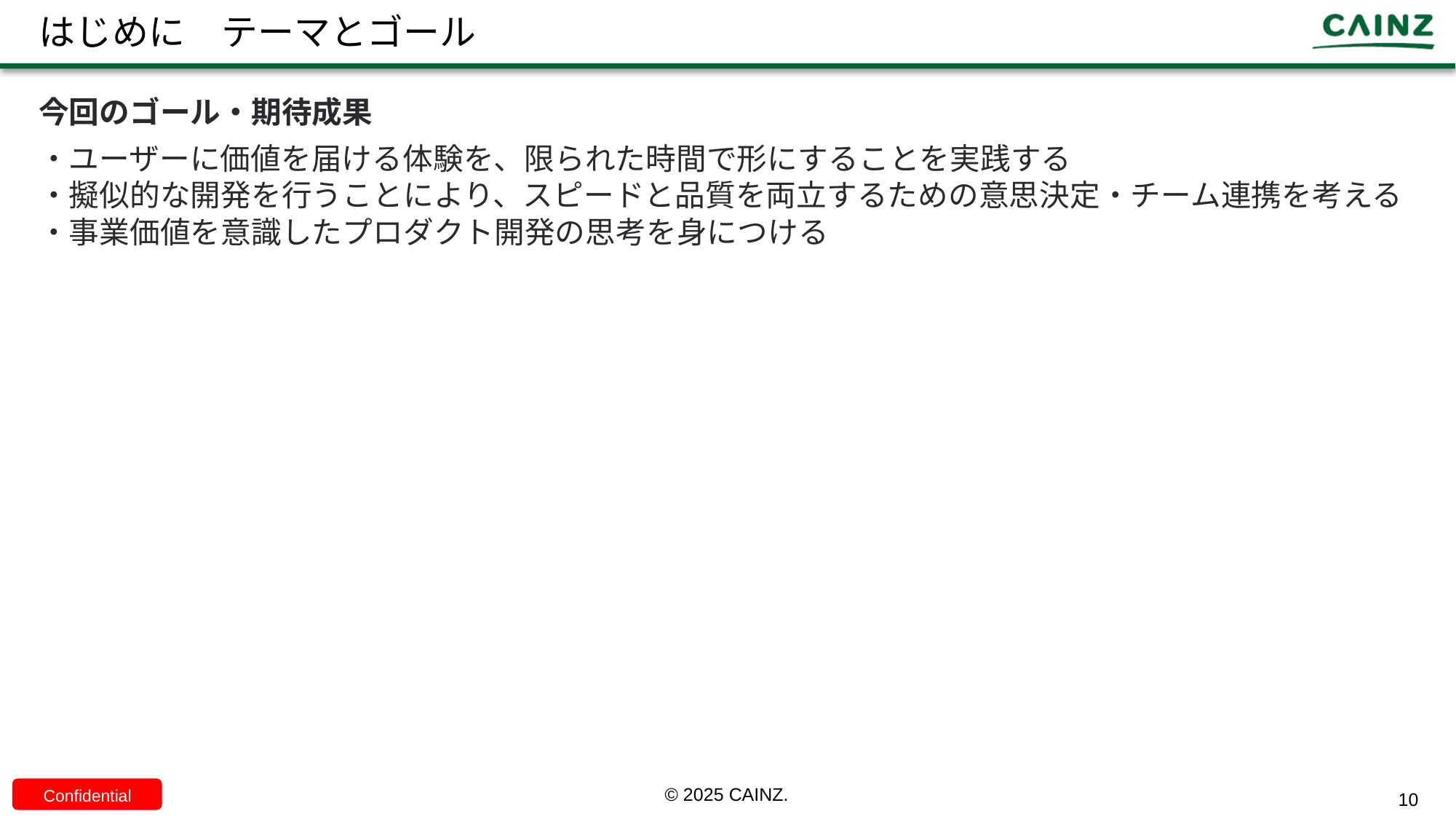

# はじめに　テーマとゴール
今回のゴール・期待成果
・ユーザーに価値を届ける体験を、限られた時間で形にすることを実践する
・擬似的な開発を行うことにより、スピードと品質を両立するための意思決定・チーム連携を考える
・事業価値を意識したプロダクト開発の思考を身につける